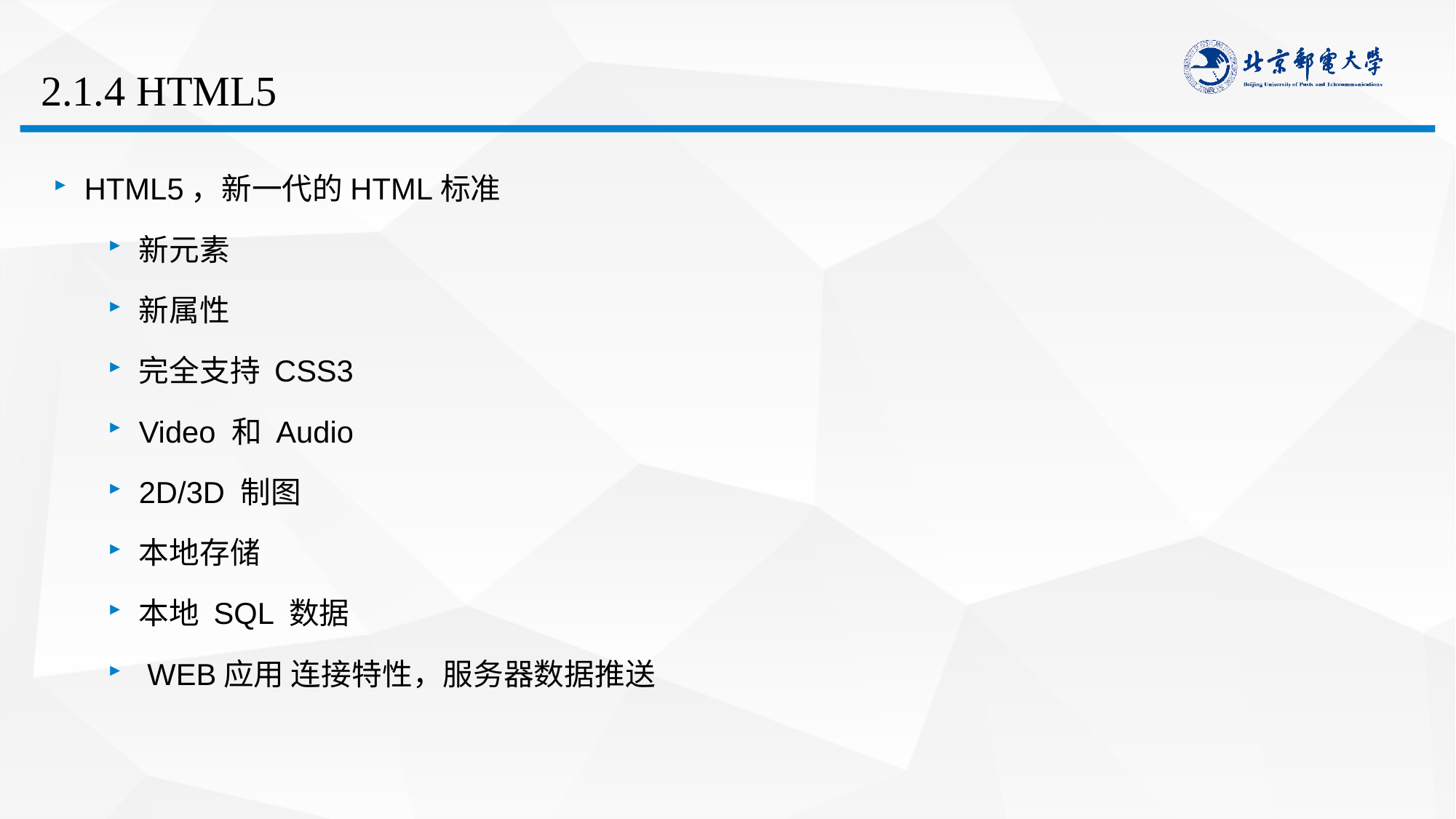

# 2.1.4 HTML5
HTML5，新一代的HTML标准
新元素
新属性
完全支持 CSS3
Video 和 Audio
2D/3D 制图
本地存储
本地 SQL 数据
 WEB应用 连接特性，服务器数据推送